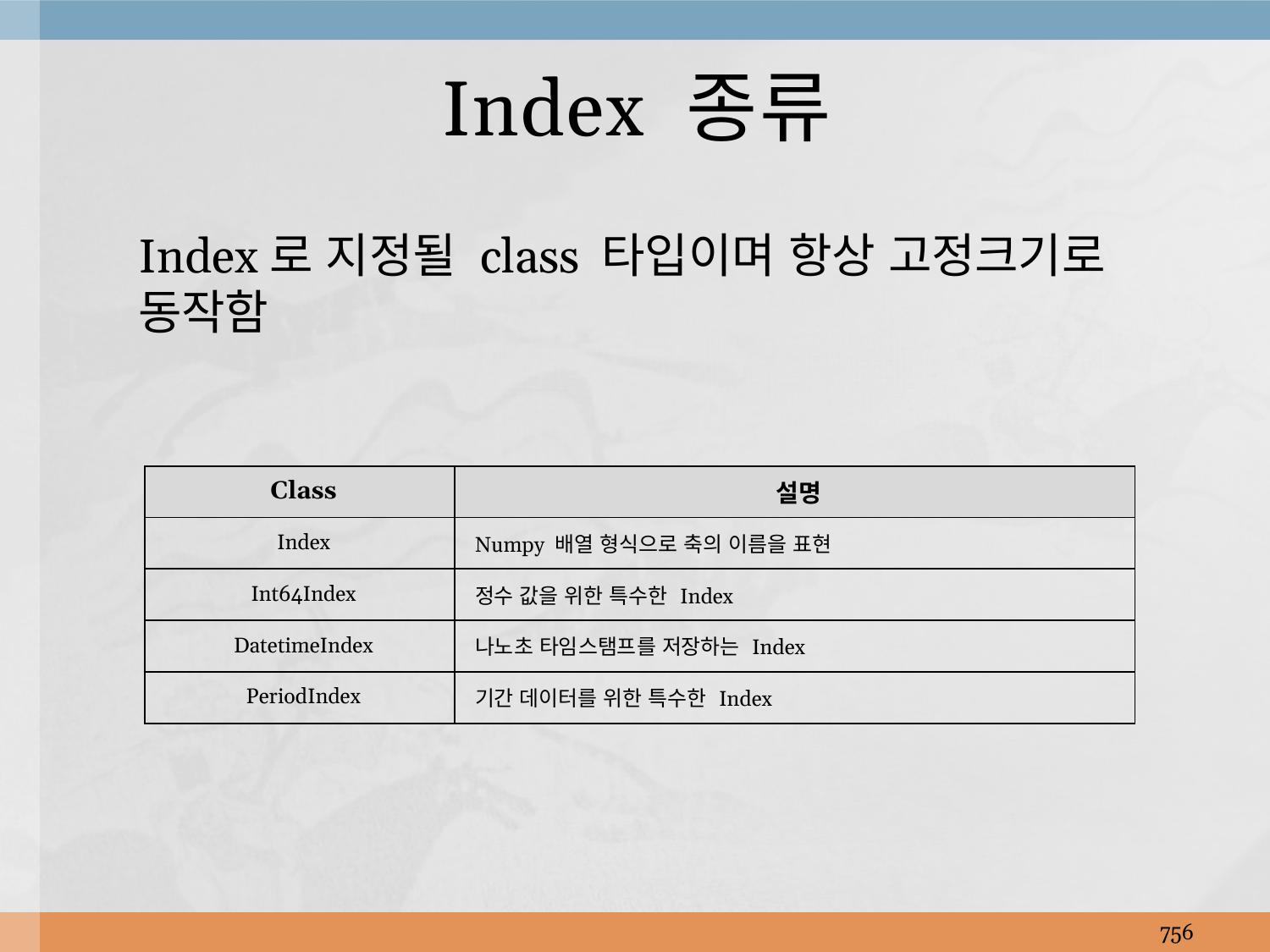

# Index 종류
Index로 지정될 class 타입이며 항상 고정크기로 동작함
| Class | 설명 |
| --- | --- |
| Index | Numpy 배열 형식으로 축의 이름을 표현 |
| Int64Index | 정수 값을 위한 특수한 Index |
| DatetimeIndex | 나노초 타임스탬프를 저장하는 Index |
| PeriodIndex | 기간 데이터를 위한 특수한 Index |
756